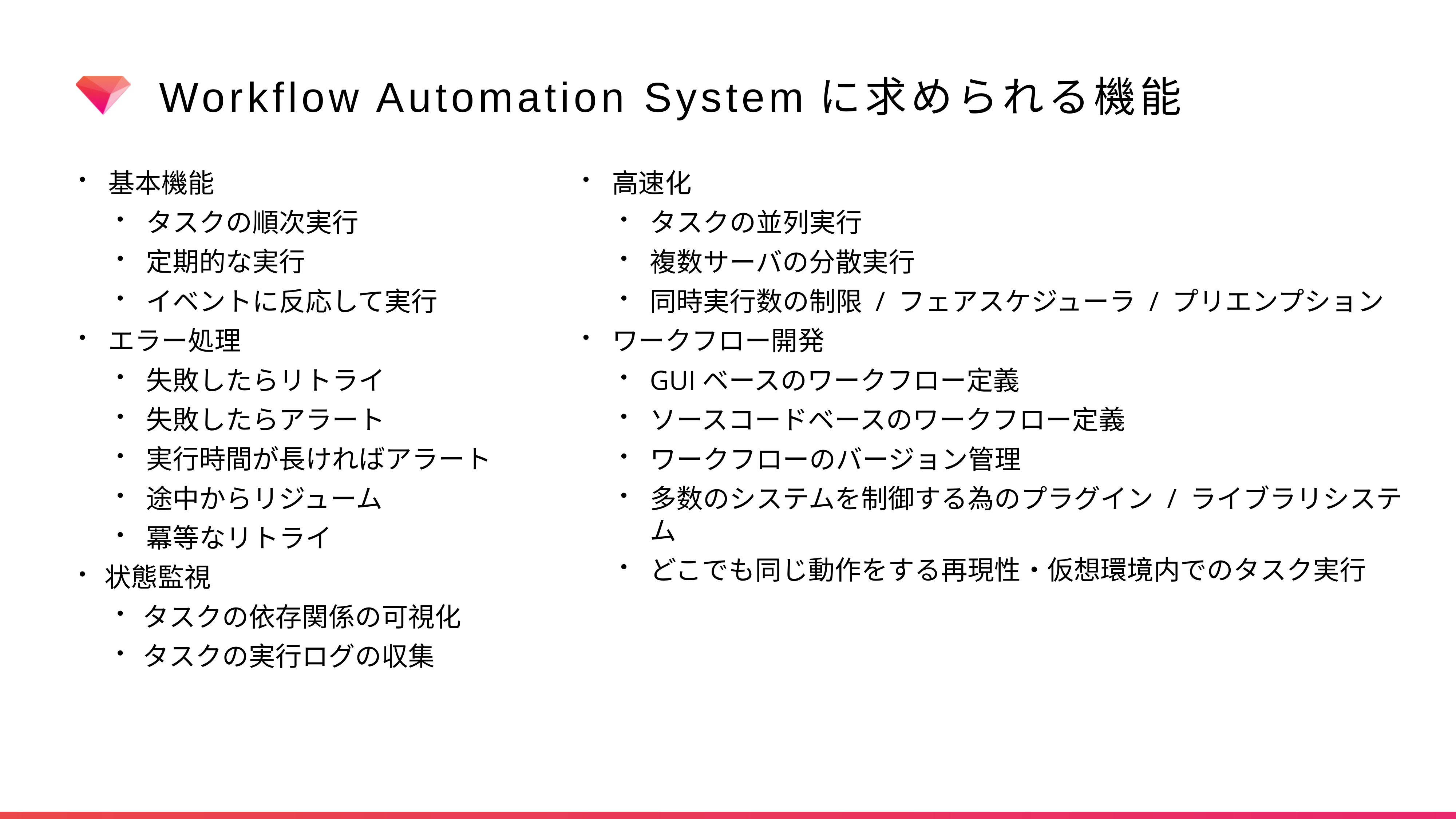

# Workflow Automation Systemに求められる機能
基本機能
タスクの順次実行
定期的な実行
イベントに反応して実行
エラー処理
失敗したらリトライ
失敗したらアラート
実行時間が長ければアラート
途中からリジューム
冪等なリトライ
状態監視
タスクの依存関係の可視化
タスクの実行ログの収集
高速化
タスクの並列実行
複数サーバの分散実行
同時実行数の制限 / フェアスケジューラ / プリエンプション
ワークフロー開発
GUIベースのワークフロー定義
ソースコードベースのワークフロー定義
ワークフローのバージョン管理
多数のシステムを制御する為のプラグイン / ライブラリシステム
どこでも同じ動作をする再現性・仮想環境内でのタスク実行
45